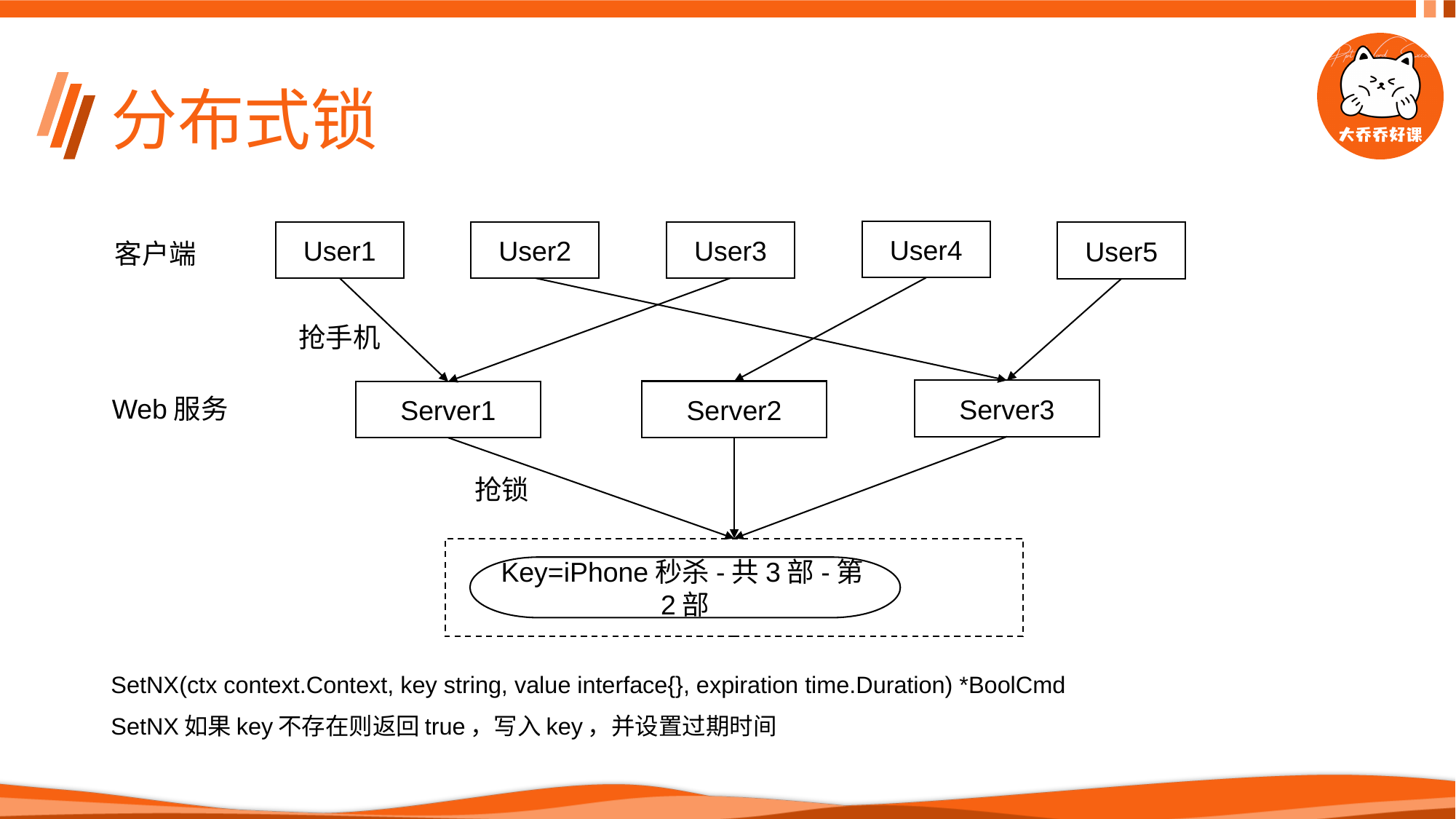

# 分布式锁
User4
User1
User2
User3
User5
客户端
抢手机
Server3
Server2
Server1
Web服务
抢锁
                                                                               Redis
Key=iPhone秒杀-共3部-第2部
SetNX(ctx context.Context, key string, value interface{}, expiration time.Duration) *BoolCmd
SetNX如果key不存在则返回true，写入key，并设置过期时间